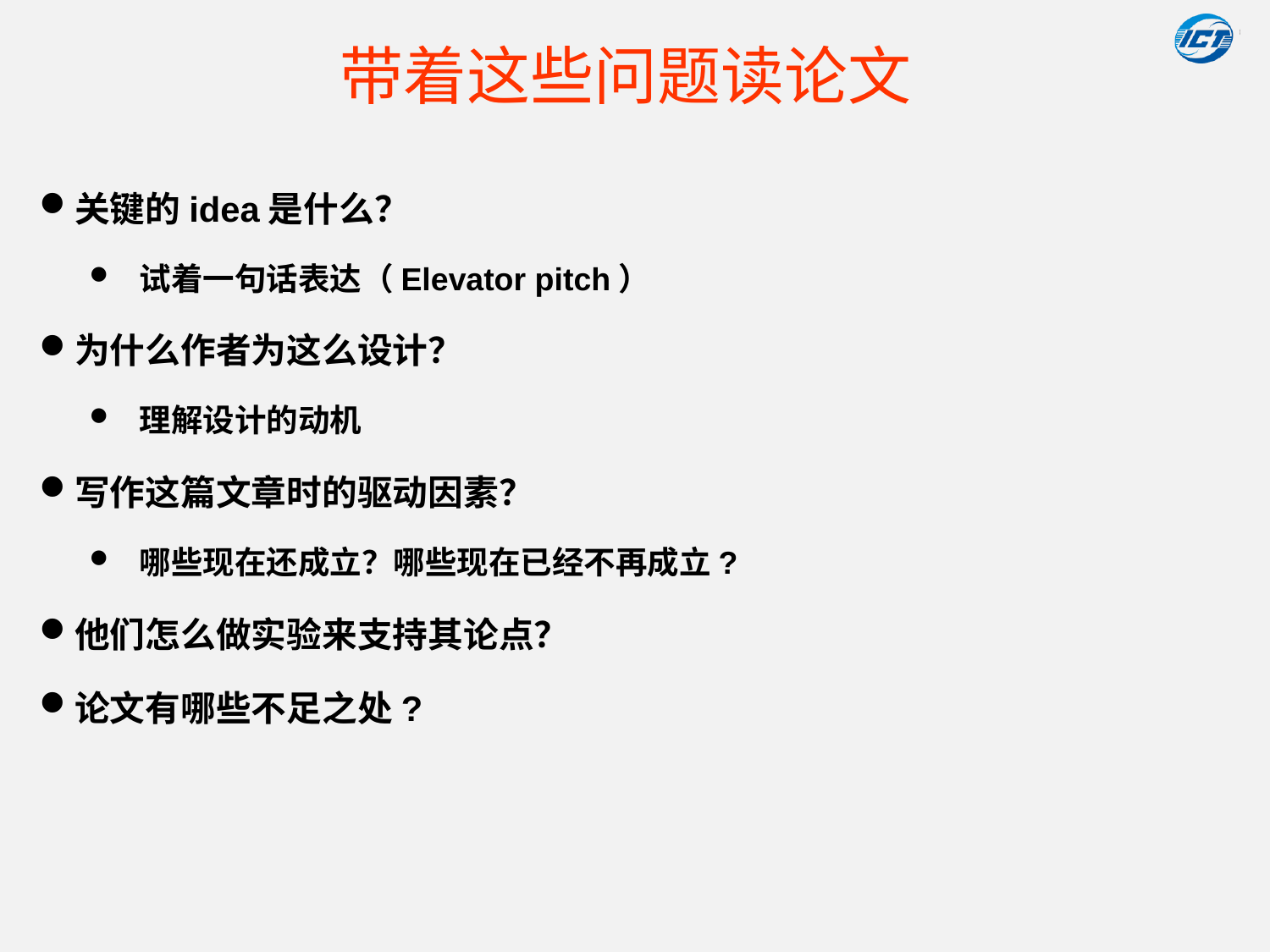

# 带着这些问题读论文
关键的idea是什么？
试着一句话表达（Elevator pitch）
为什么作者为这么设计？
理解设计的动机
写作这篇文章时的驱动因素？
哪些现在还成立？哪些现在已经不再成立?
他们怎么做实验来支持其论点？
论文有哪些不足之处?